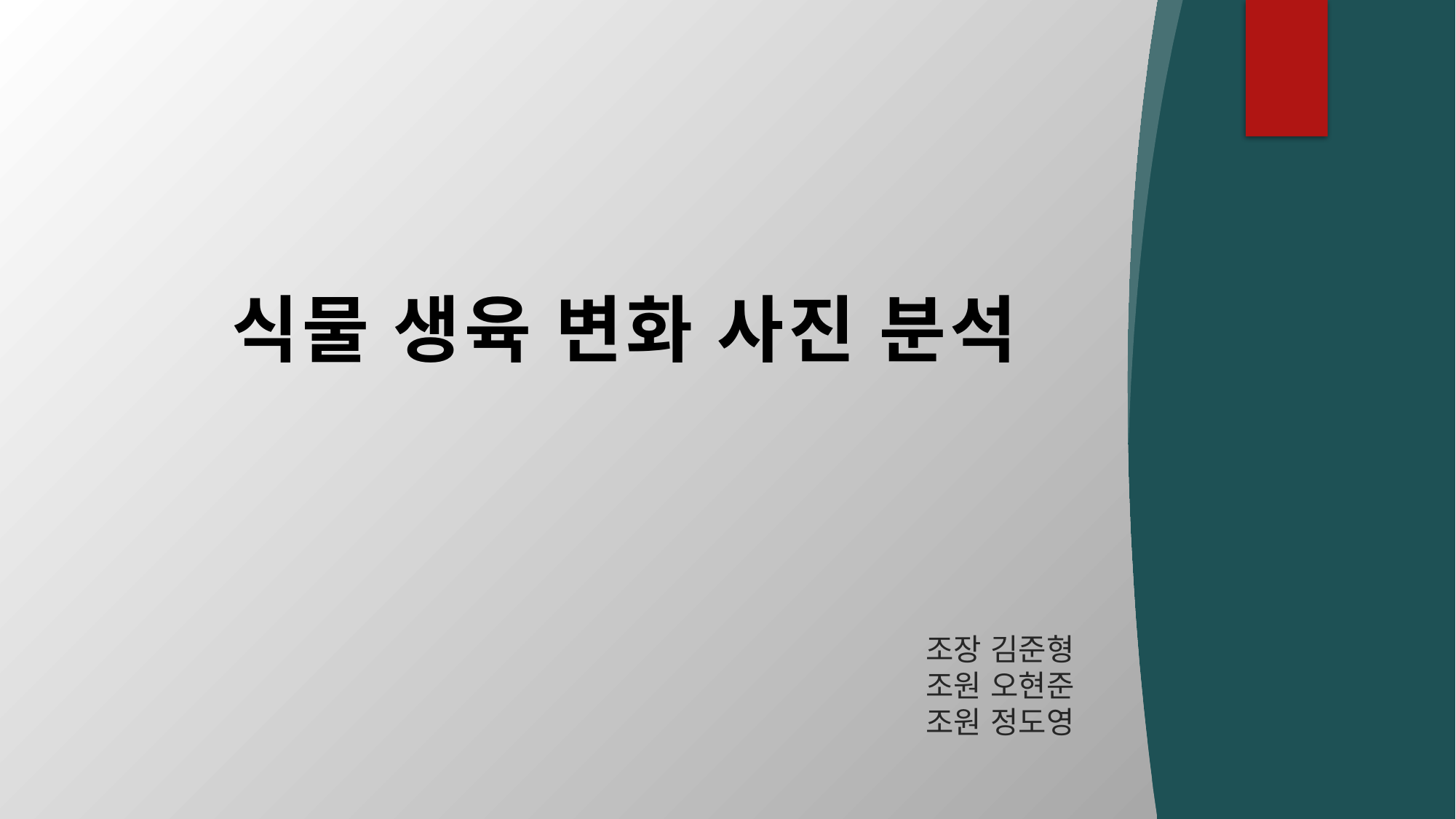

# 식물 생육 변화 사진 분석
조장 김준형
조원 오현준
조원 정도영